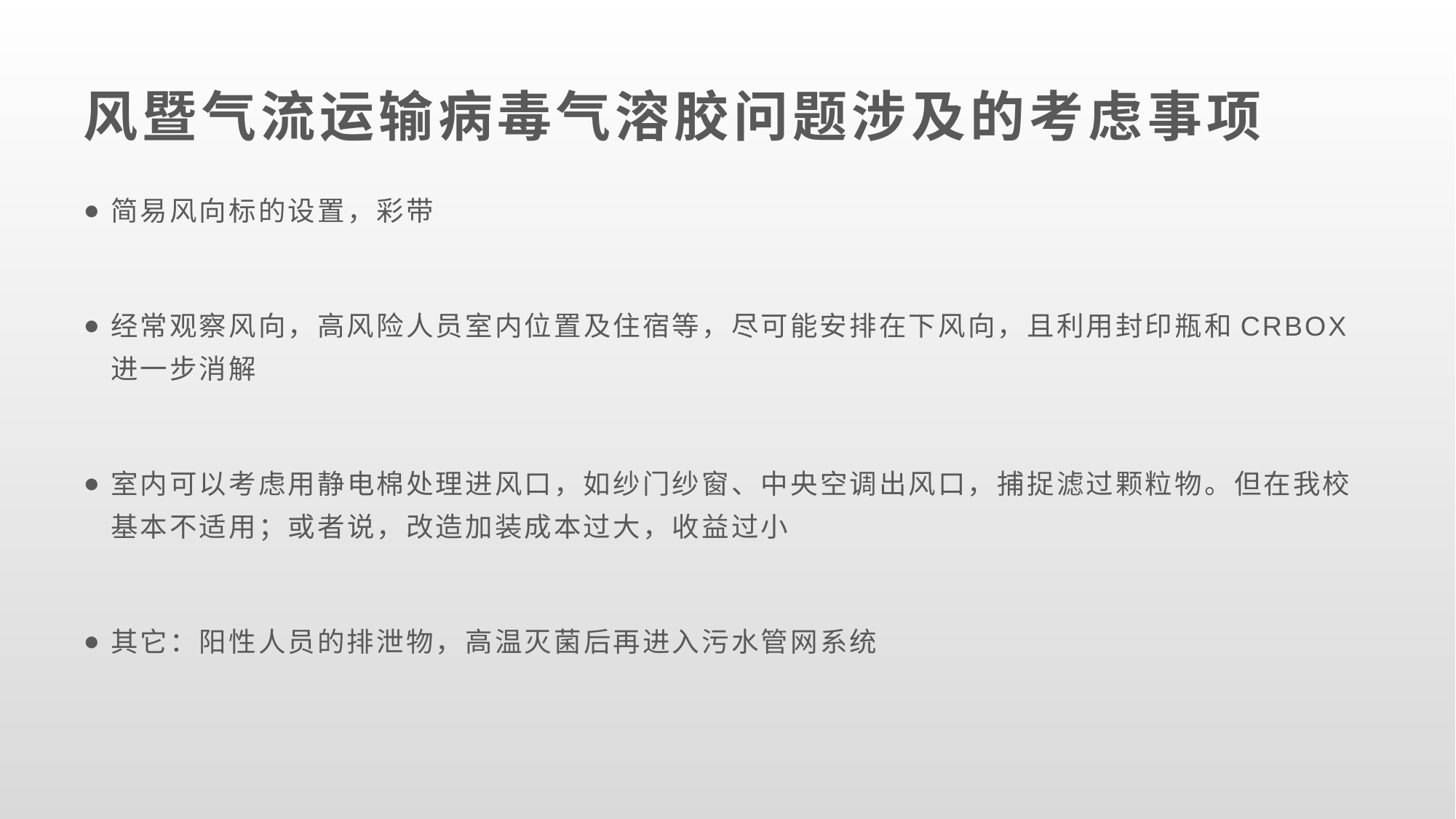

# 风暨气流运输病毒气溶胶问题涉及的考虑事项
简易风向标的设置，彩带

经常观察风向，高风险人员室内位置及住宿等，尽可能安排在下风向，且利用封印瓶和CRBOX进一步消解

室内可以考虑用静电棉处理进风口，如纱门纱窗、中央空调出风口，捕捉滤过颗粒物。但在我校基本不适用；或者说，改造加装成本过大，收益过小

其它：阳性人员的排泄物，高温灭菌后再进入污水管网系统